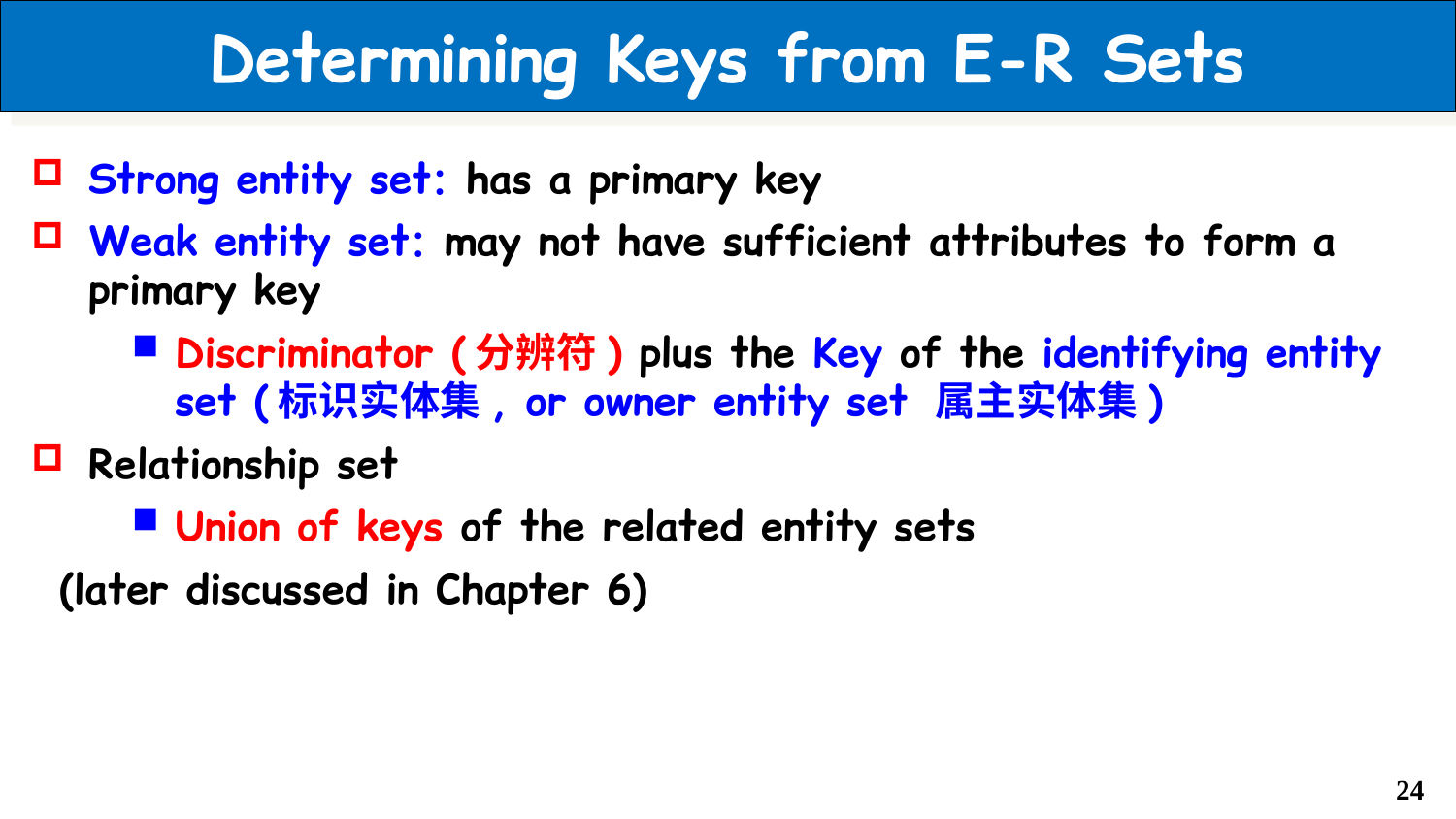

Determining Keys from E-R Sets
Strong entity set: has a primary key
Weak entity set: may not have sufficient attributes to form a primary key
Discriminator (分辨符) plus the Key of the identifying entity set (标识实体集, or owner entity set 属主实体集)
Relationship set
Union of keys of the related entity sets
(later discussed in Chapter 6)